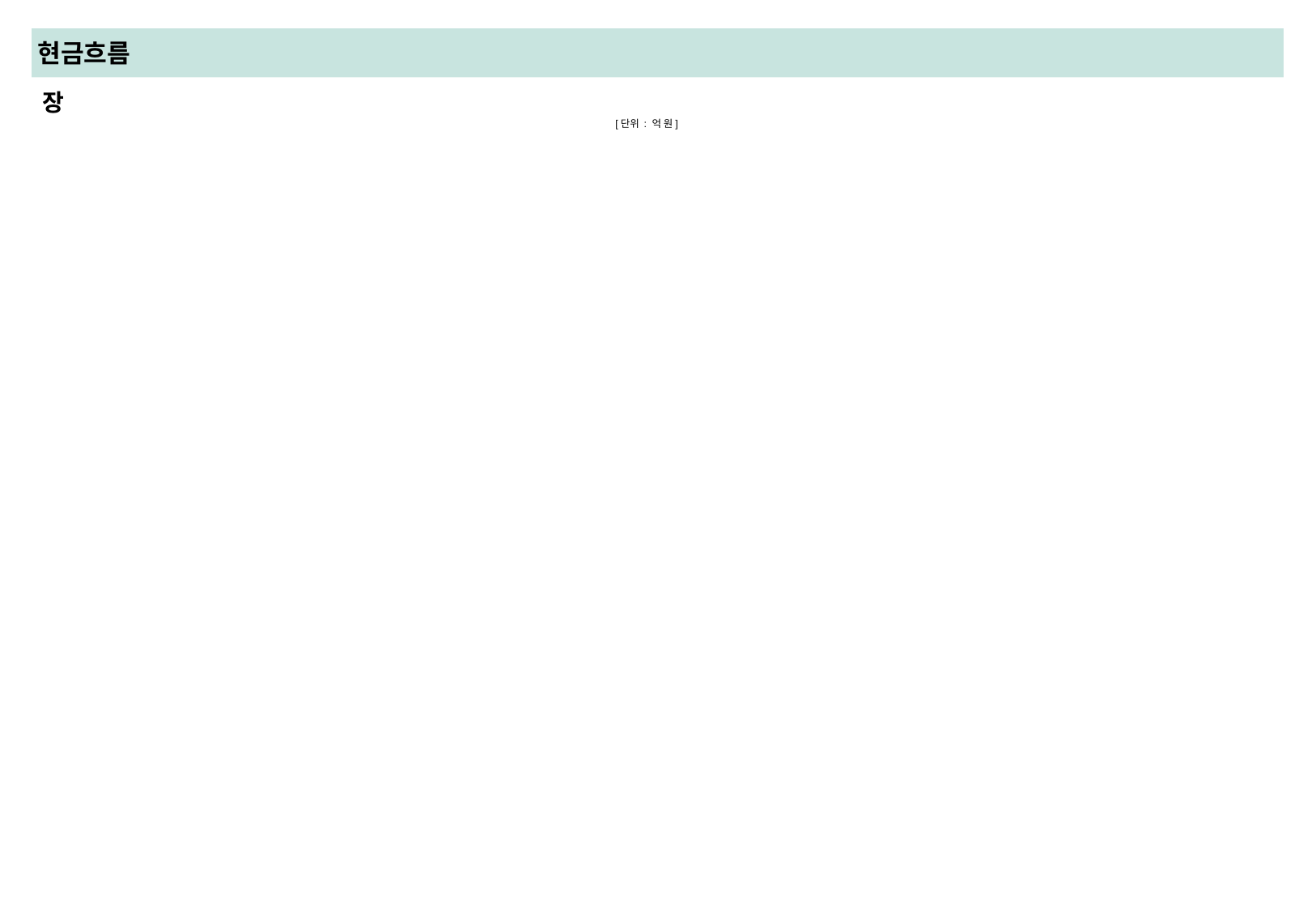

# 현금흐름
장
[단위 : 억 원]